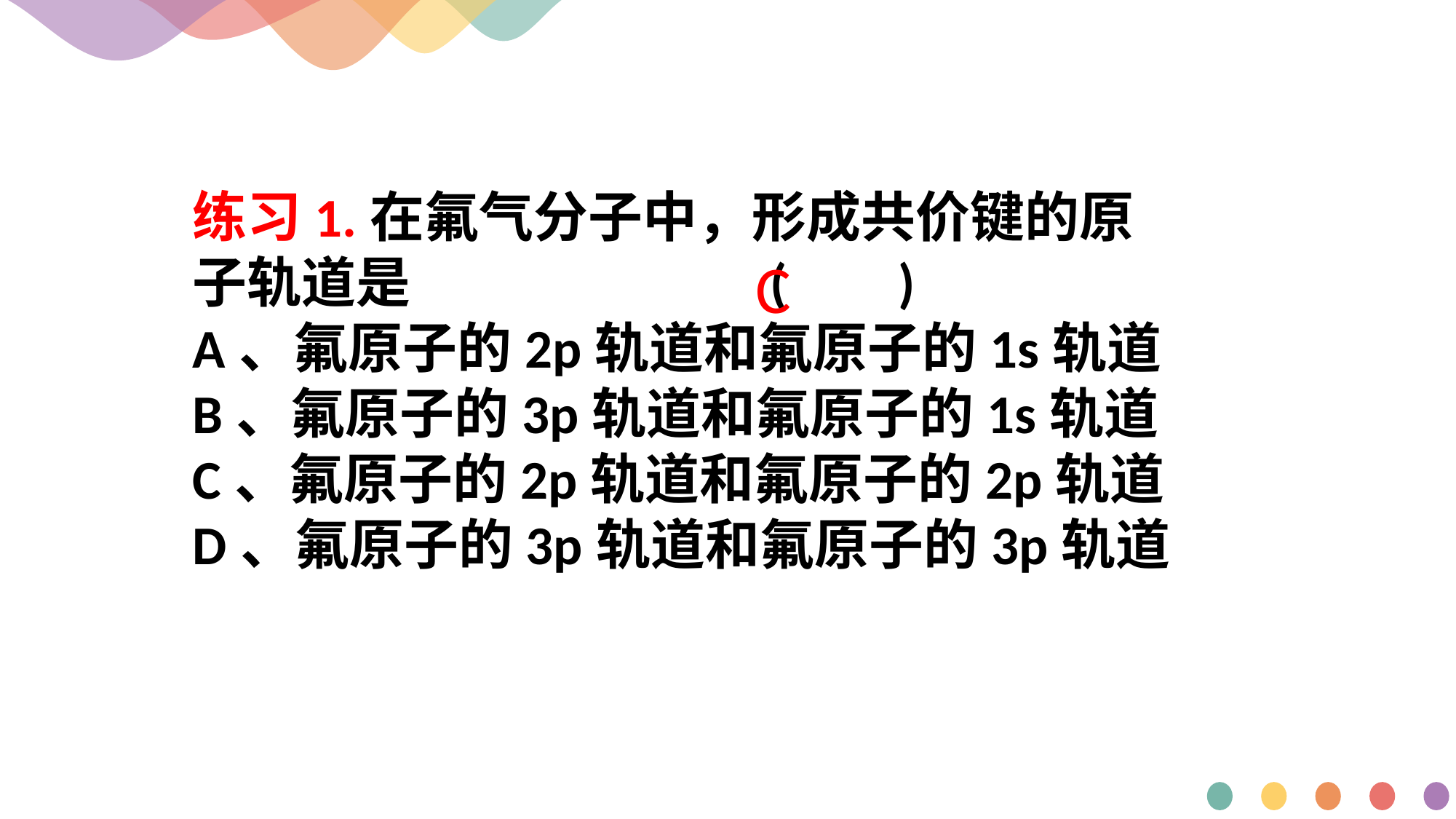

C
练习1.在氟气分子中，形成共价键的原子轨道是                            (         )
A、氟原子的2p轨道和氟原子的1s轨道
B、氟原子的3p轨道和氟原子的1s轨道
C、氟原子的2p轨道和氟原子的2p轨道
D、氟原子的3p轨道和氟原子的3p轨道